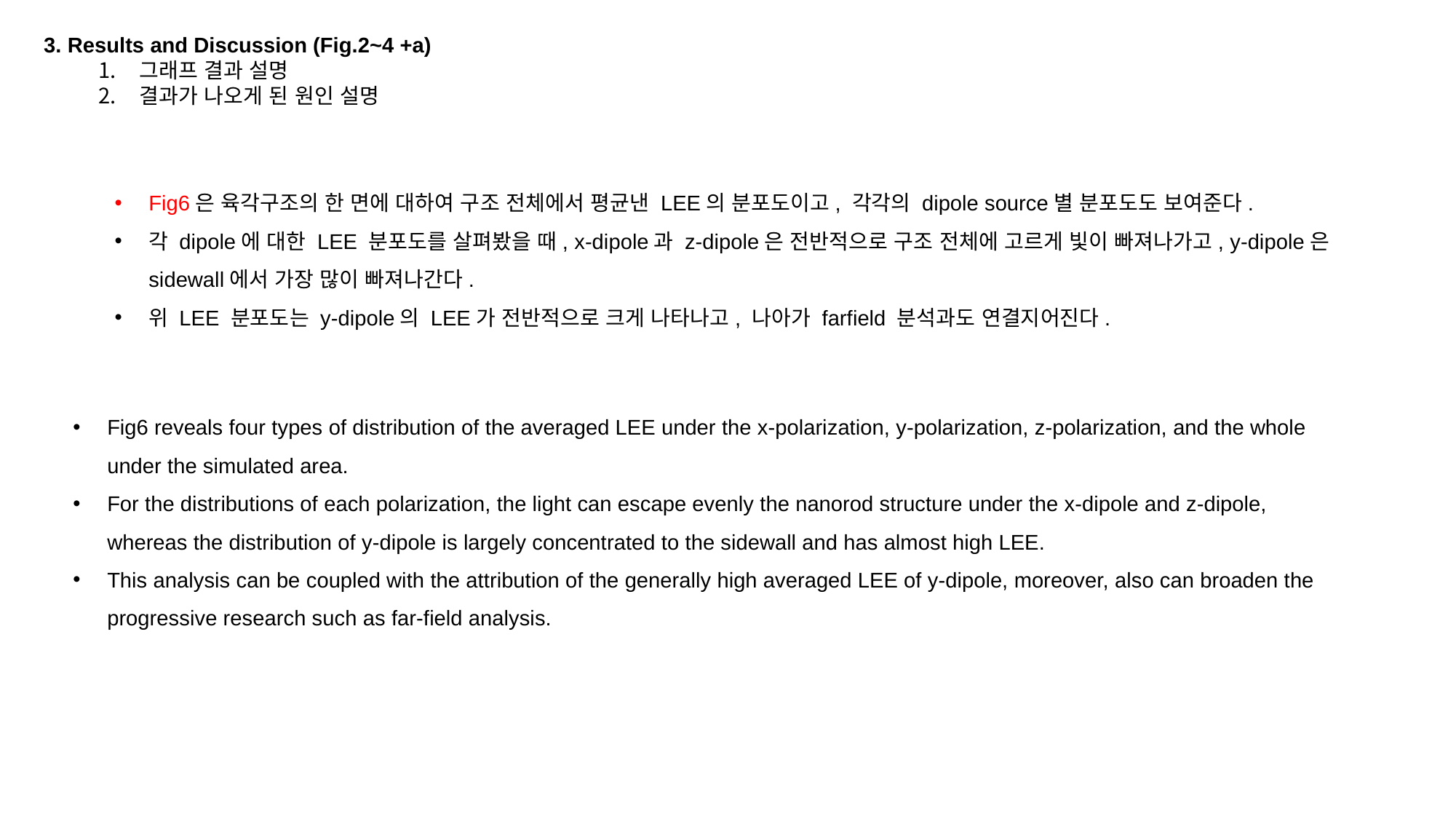

3. Results and Discussion (Fig.2~4 +a)
그래프 결과 설명
결과가 나오게 된 원인 설명
Fig6은 육각구조의 한 면에 대하여 구조 전체에서 평균낸 LEE의 분포도이고, 각각의 dipole source별 분포도도 보여준다.
각 dipole에 대한 LEE 분포도를 살펴봤을 때, x-dipole과 z-dipole은 전반적으로 구조 전체에 고르게 빛이 빠져나가고, y-dipole은 sidewall에서 가장 많이 빠져나간다.
위 LEE 분포도는 y-dipole의 LEE가 전반적으로 크게 나타나고, 나아가 farfield 분석과도 연결지어진다.
Fig6 reveals four types of distribution of the averaged LEE under the x-polarization, y-polarization, z-polarization, and the whole under the simulated area.
For the distributions of each polarization, the light can escape evenly the nanorod structure under the x-dipole and z-dipole, whereas the distribution of y-dipole is largely concentrated to the sidewall and has almost high LEE.
This analysis can be coupled with the attribution of the generally high averaged LEE of y-dipole, moreover, also can broaden the progressive research such as far-field analysis.